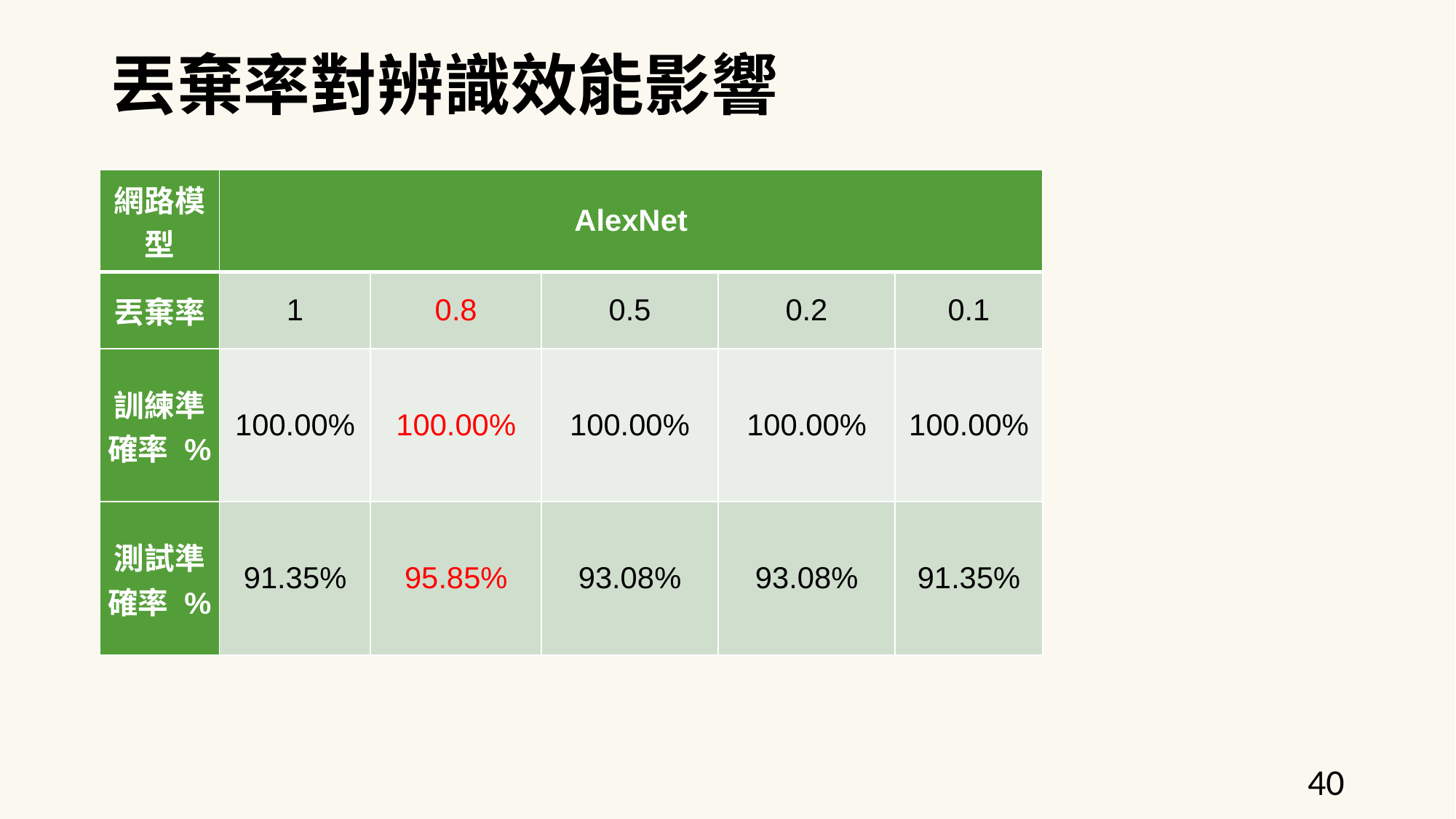

丟棄率對辨識效能影響
| 網路模型 | AlexNet |  |  |  |  |
| --- | --- | --- | --- | --- | --- |
| 丟棄率 | 1 | 0.8 | 0.5 | 0.2 | 0.1 |
| 訓練準確率 % | 100.00% | 100.00% | 100.00% | 100.00% | 100.00% |
| 測試準確率 % | 91.35% | 95.85% | 93.08% | 93.08% | 91.35% |
40